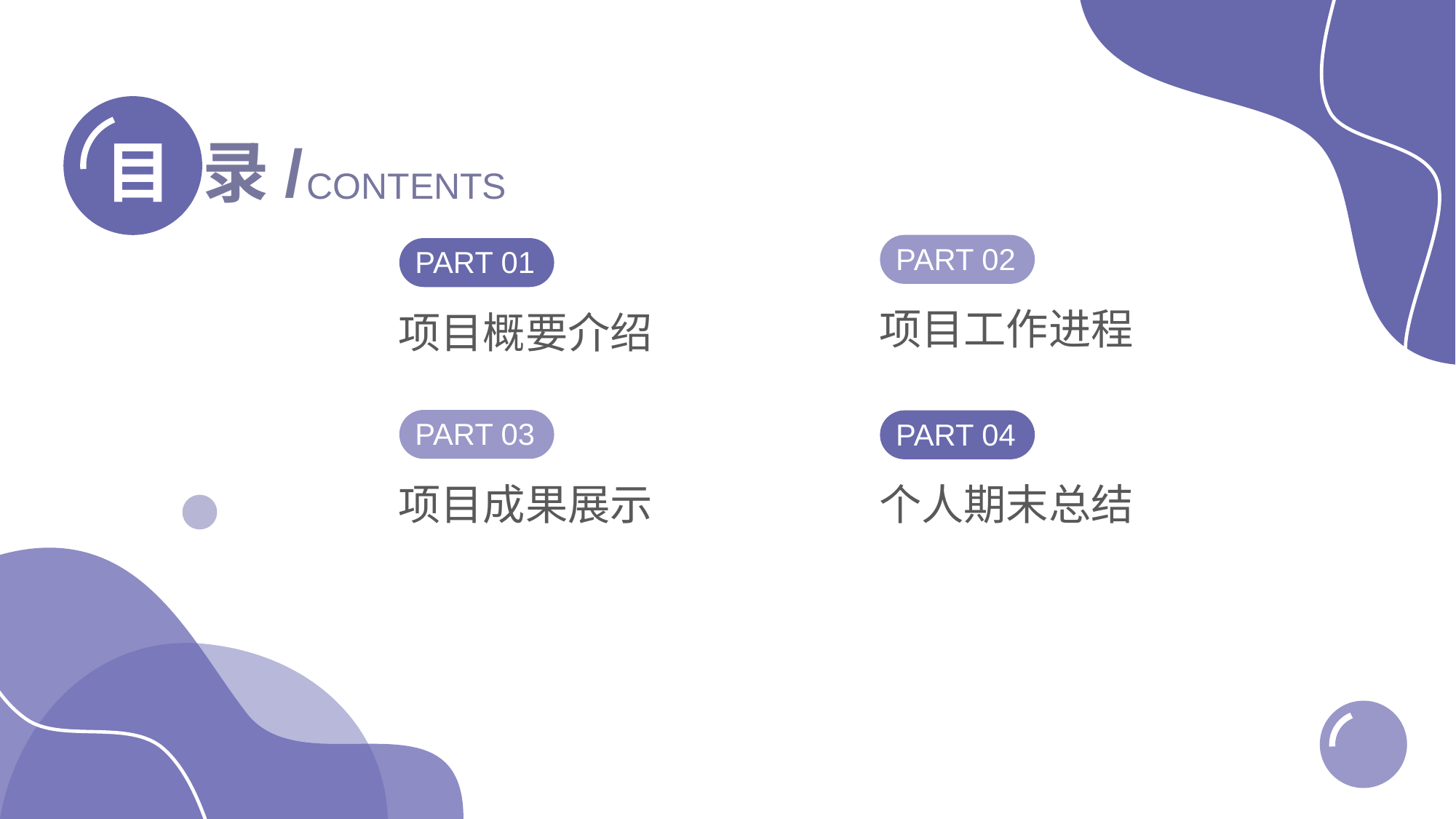

目  录/
CONTENTS
PART 02

项目工作进程

PART 01

项目概要介绍

PART 03

项目成果展示

PART 04

个人期末总结